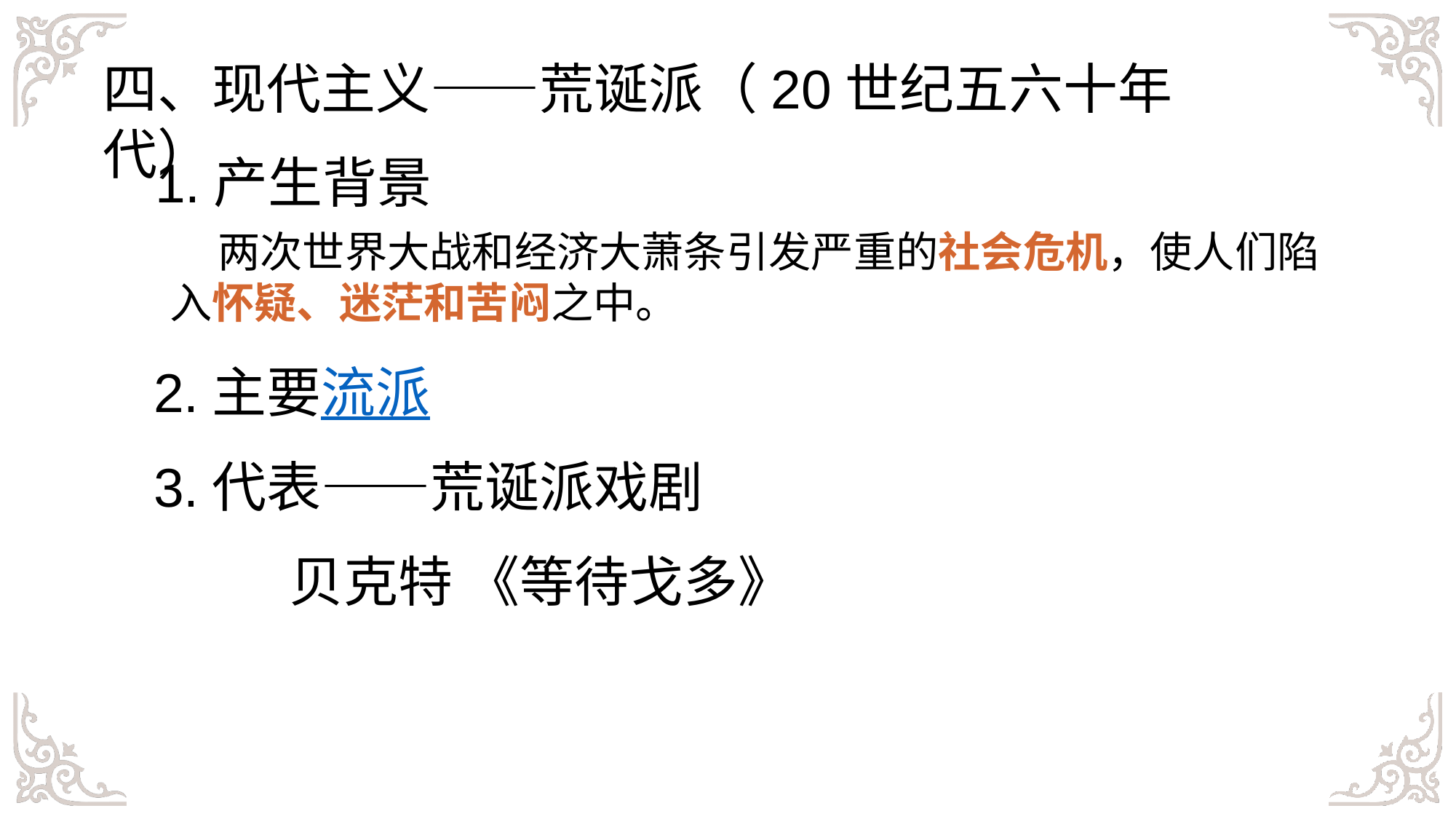

四、现代主义——荒诞派（20世纪五六十年代）
1.产生背景
    两次世界大战和经济大萧条引发严重的社会危机，使人们陷入怀疑、迷茫和苦闷之中。
2.主要流派
3.代表——荒诞派戏剧
贝克特 《等待戈多》